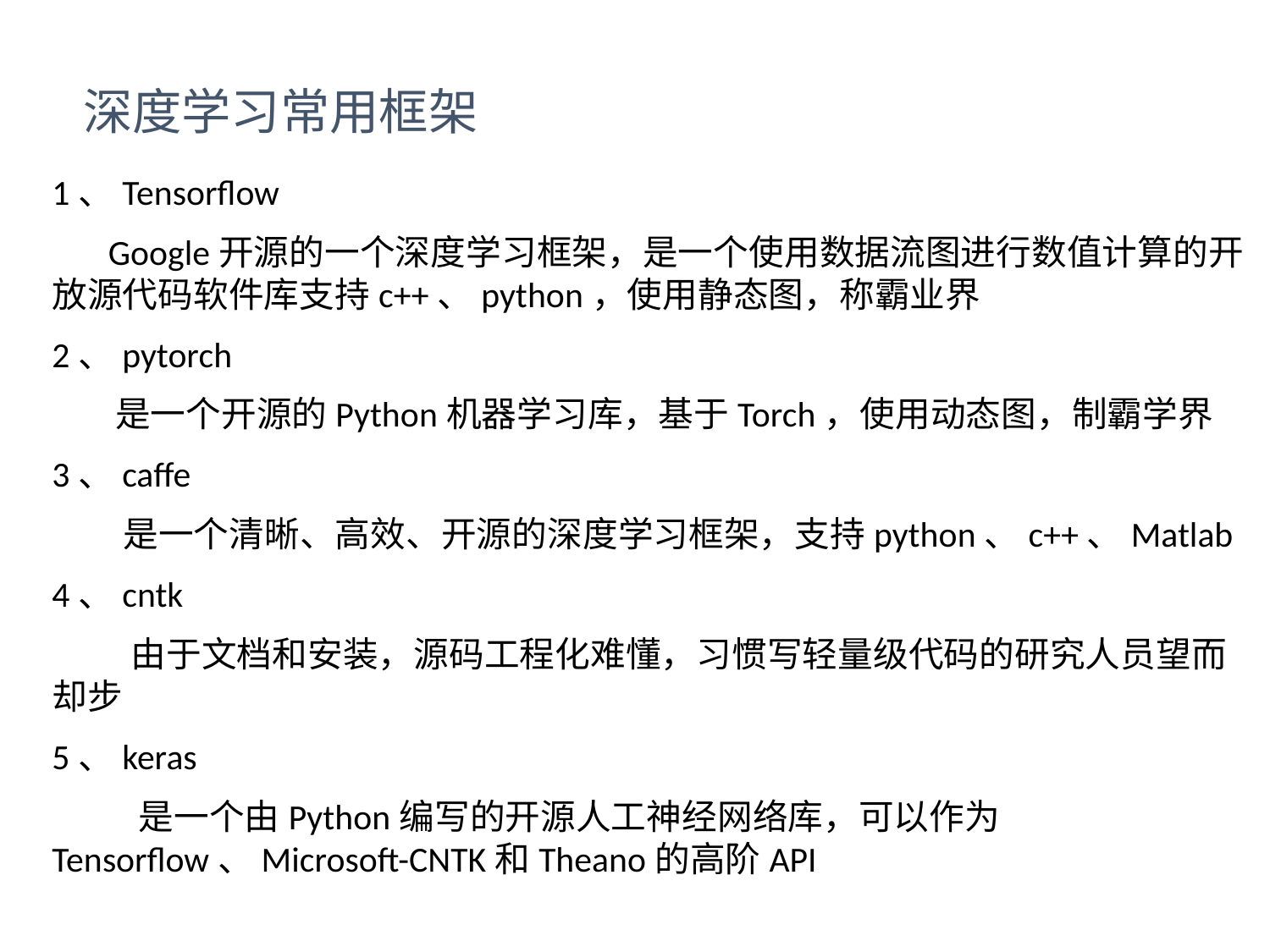

# 深度学习常用框架
1、Tensorflow
       Google开源的一个深度学习框架，是一个使用数据流图进行数值计算的开放源代码软件库支持c++、python，使用静态图，称霸业界
2、pytorch
       是一个开源的Python机器学习库，基于Torch，使用动态图，制霸学界
3、caffe
        是一个清晰、高效、开源的深度学习框架，支持python、c++、Matlab
4、cntk
         由于文档和安装，源码工程化难懂，习惯写轻量级代码的研究人员望而却步
5、keras
          是一个由Python编写的开源人工神经网络库，可以作为Tensorflow、Microsoft-CNTK和Theano的高阶API